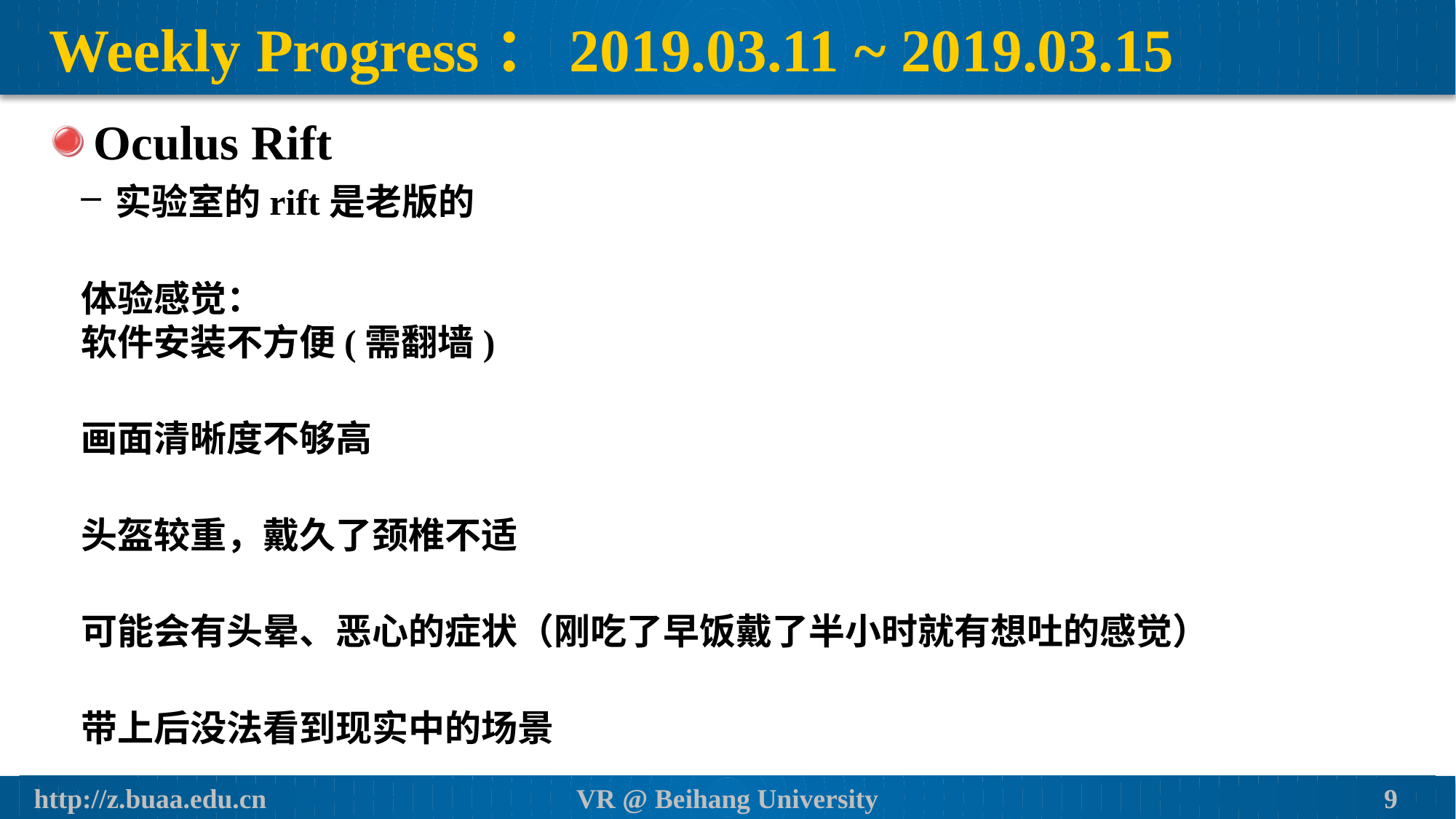

# Weekly Progress：2019.03.11 ~ 2019.03.15
Oculus Rift
实验室的rift是老版的
体验感觉：
软件安装不方便(需翻墙)
画面清晰度不够高
头盔较重，戴久了颈椎不适
可能会有头晕、恶心的症状（刚吃了早饭戴了半小时就有想吐的感觉）
带上后没法看到现实中的场景